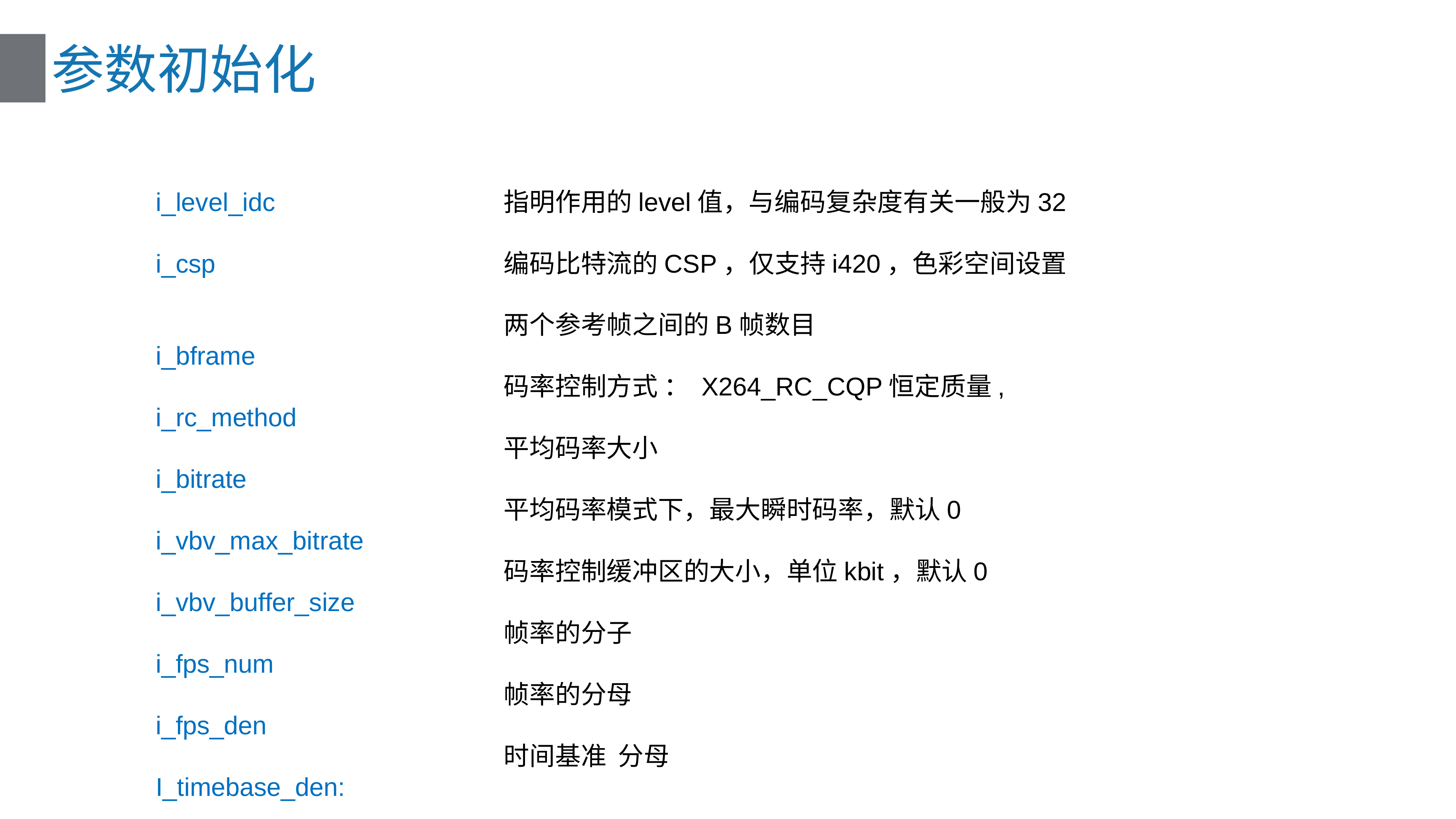

# 参数初始化
指明作用的level值，与编码复杂度有关一般为32

编码比特流的CSP，仅支持i420，色彩空间设置

两个参考帧之间的B帧数目

码率控制方式 ： X264_RC_CQP恒定质量,

平均码率大小

平均码率模式下，最大瞬时码率，默认0

码率控制缓冲区的大小，单位kbit，默认0

帧率的分子

帧率的分母

时间基准  分母
i_level_idc

i_csp

i_bframe

i_rc_method

i_bitrate

i_vbv_max_bitrate

i_vbv_buffer_size

i_fps_num

i_fps_den

I_timebase_den: